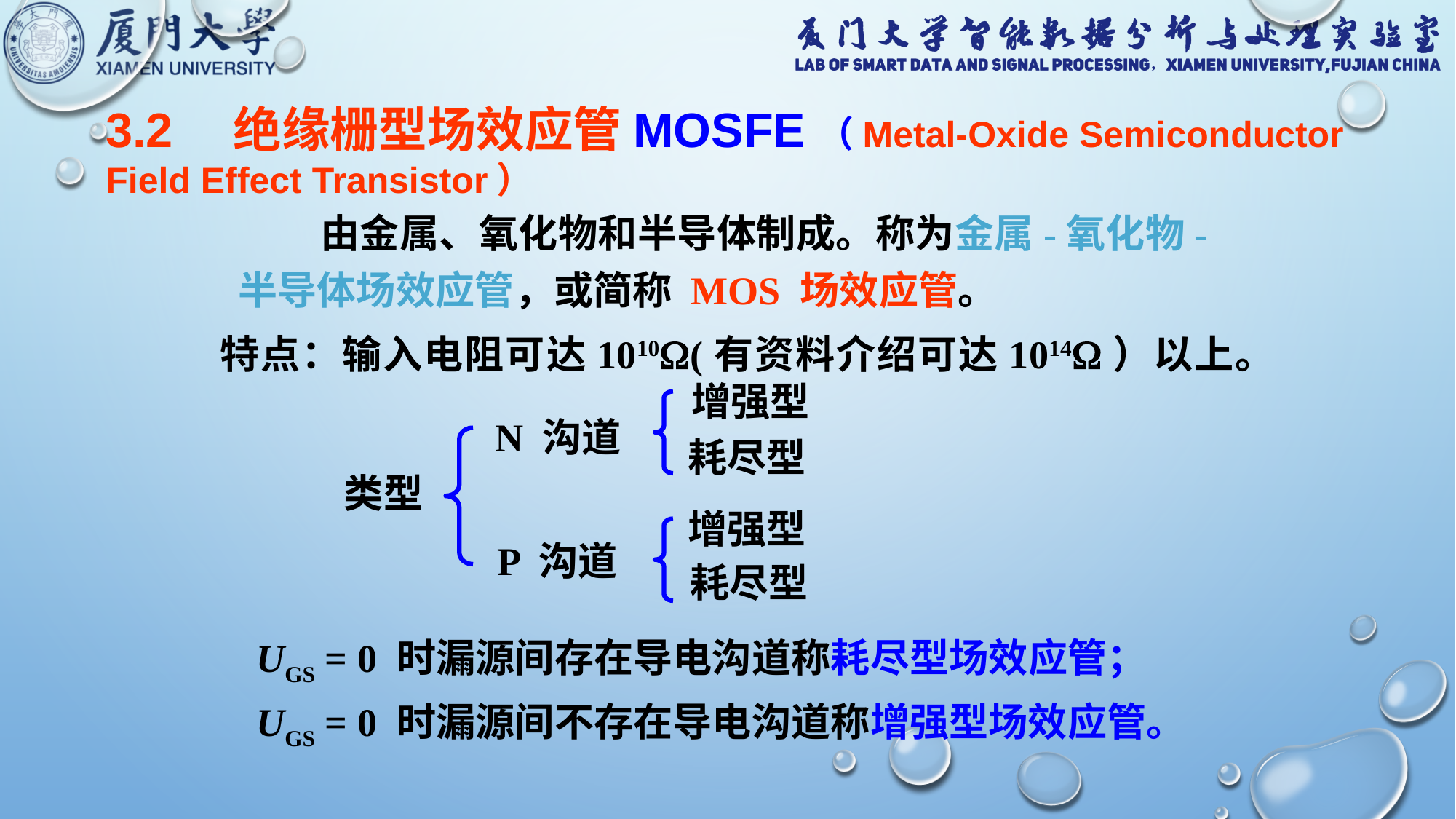

3.2　绝缘栅型场效应管MOSFE（Metal-Oxide Semiconductor Field Effect Transistor）
        由金属、氧化物和半导体制成。称为金属-氧化物-半导体场效应管，或简称 MOS 场效应管。
特点：输入电阻可达1010Ω(有资料介绍可达1014Ω）以上。
增强型

N 沟道

耗尽型
类型
增强型

P 沟道
耗尽型
UGS = 0 时漏源间存在导电沟道称耗尽型场效应管；
UGS = 0 时漏源间不存在导电沟道称增强型场效应管。
285